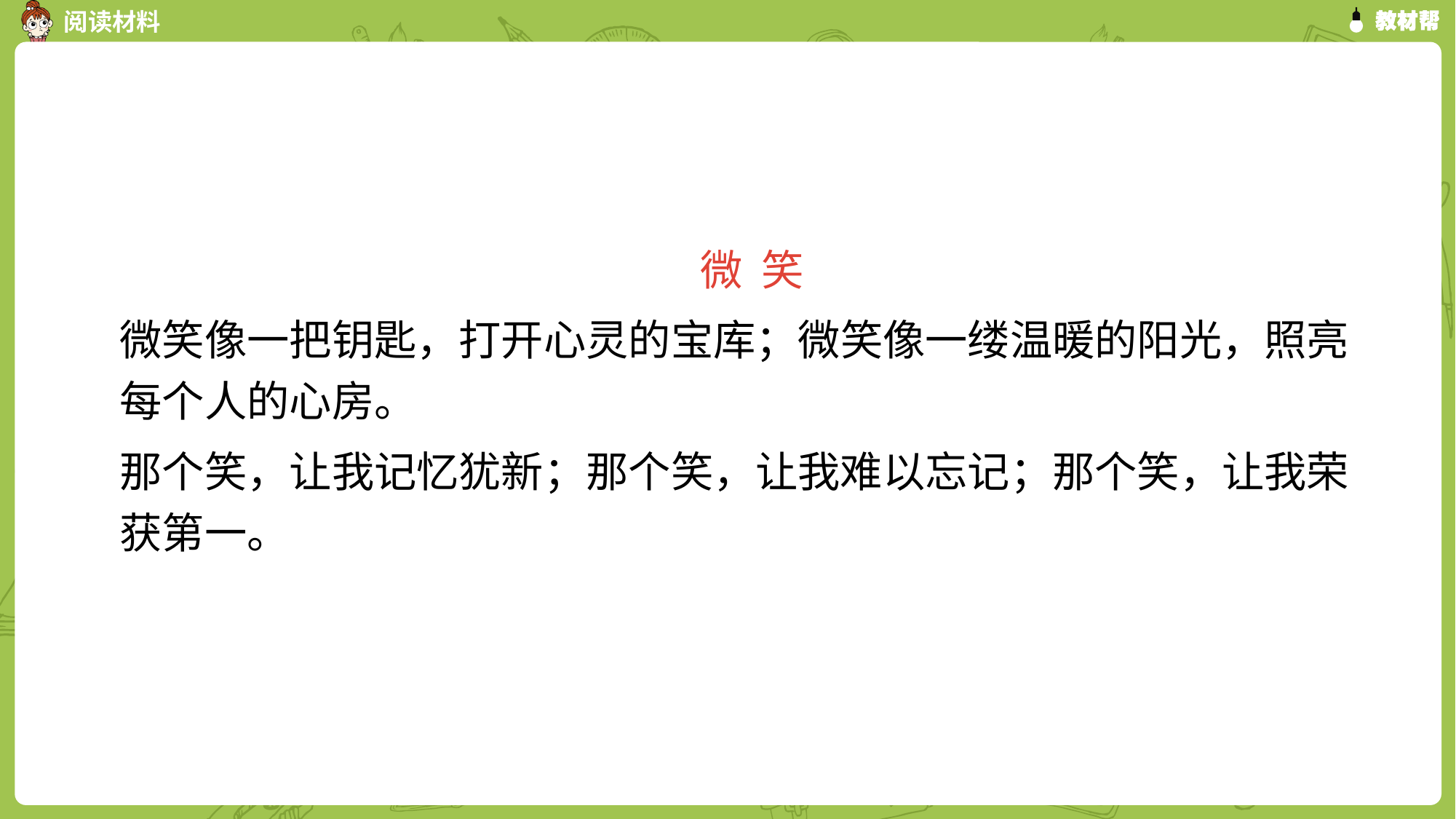

微  笑
微笑像一把钥匙，打开心灵的宝库；微笑像一缕温暖的阳光，照亮每个人的心房。
那个笑，让我记忆犹新；那个笑，让我难以忘记；那个笑，让我荣获第一。